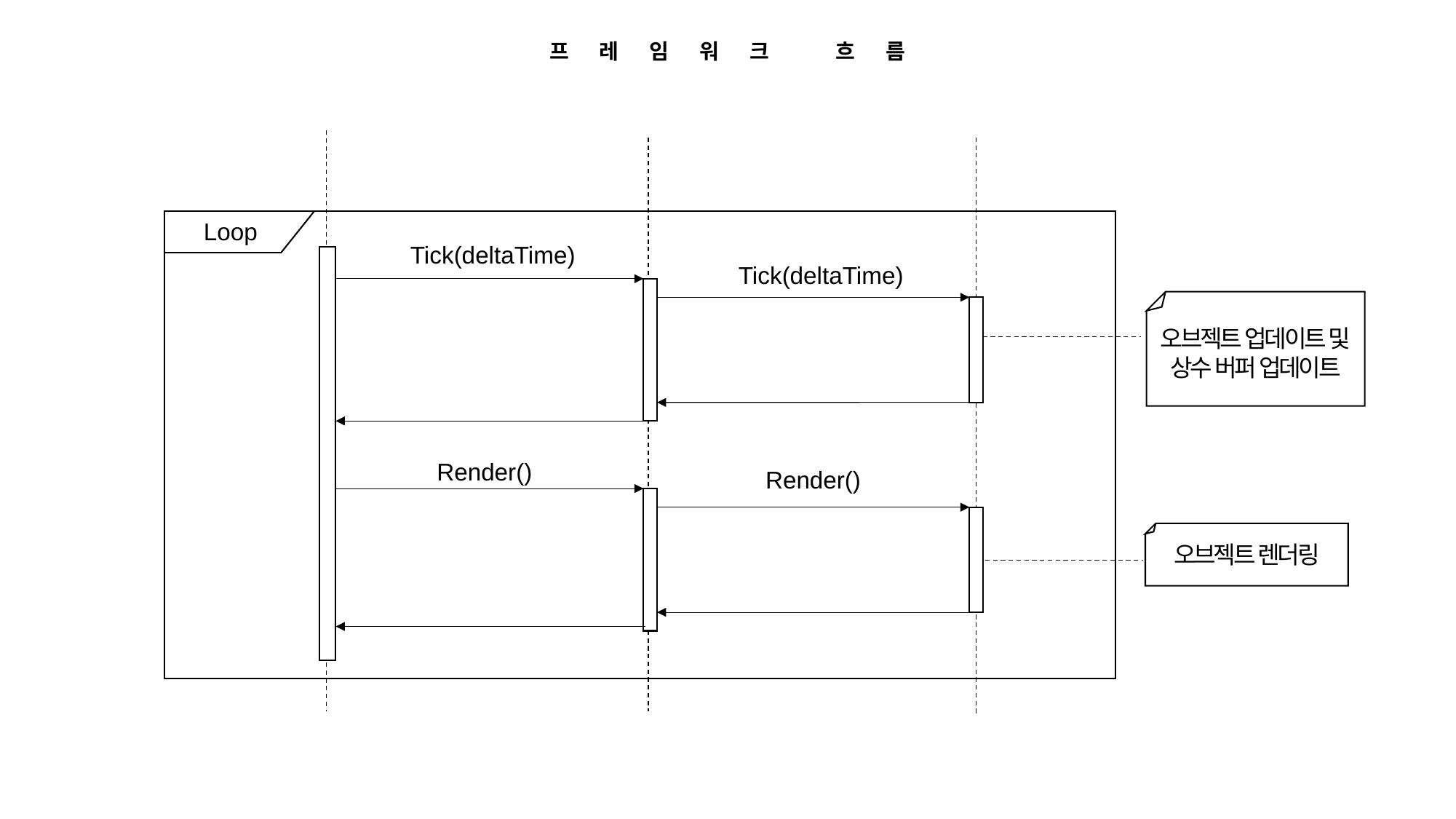

프레임워크 흐름

Loop
Tick(deltaTime)

Tick(deltaTime)

오브젝트 업데이트 및
상수 버퍼 업데이트
Render()
Render()

오브젝트 렌더링